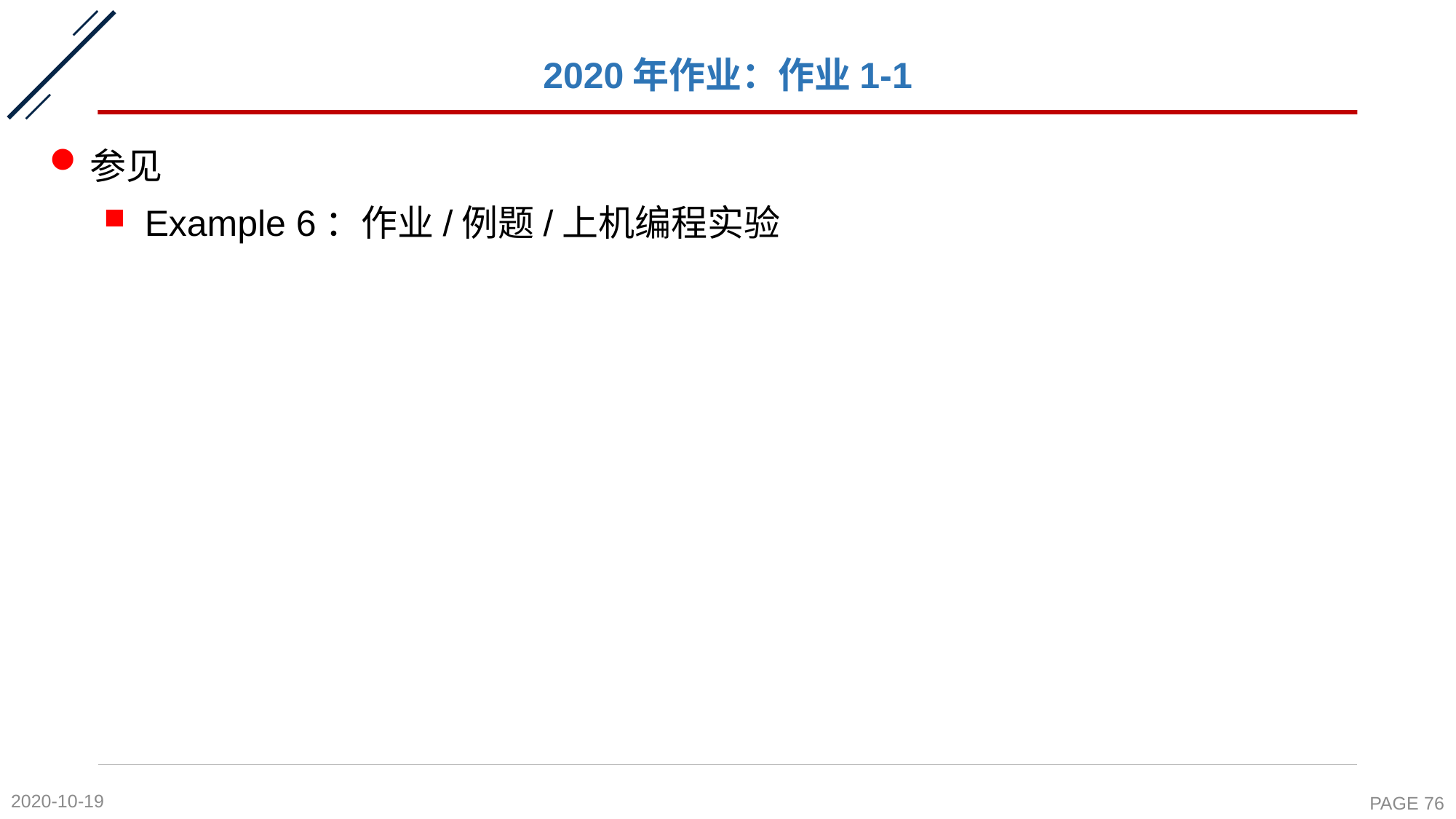

# 2020年作业：作业1-1
参见
Example 6：作业/例题/上机编程实验
2020-10-19
PAGE 76